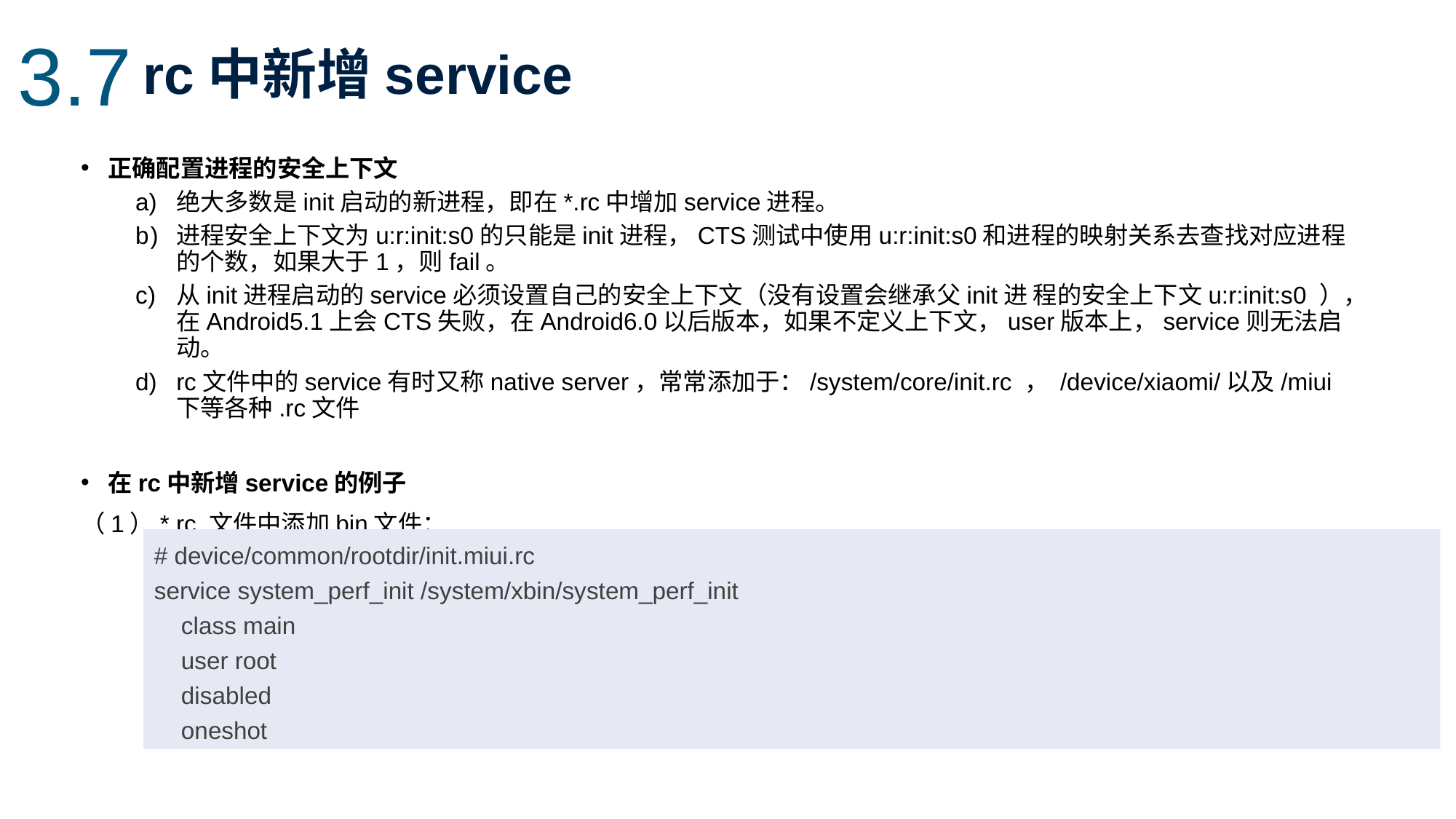

3.7
rc中新增service
正确配置进程的安全上下文
绝大多数是init启动的新进程，即在*.rc中增加service进程。
进程安全上下文为u:r:init:s0的只能是init进程，CTS测试中使用u:r:init:s0和进程的映射关系去查找对应进程的个数，如果大于1，则fail。
从init进程启动的service必须设置自己的安全上下文（没有设置会继承父init进 程的安全上下文u:r:init:s0 ），在Android5.1上会CTS失败，在Android6.0以后版本，如果不定义上下文，user版本上，service则无法启动。
rc文件中的service有时又称native server，常常添加于：/system/core/init.rc ， /device/xiaomi/以及/miui下等各种.rc文件

在rc中新增service的例子
（1）*.rc 文件中添加bin文件：

# device/common/rootdir/init.miui.rc
service system_perf_init /system/xbin/system_perf_init
    class main
    user root
    disabled
    oneshot